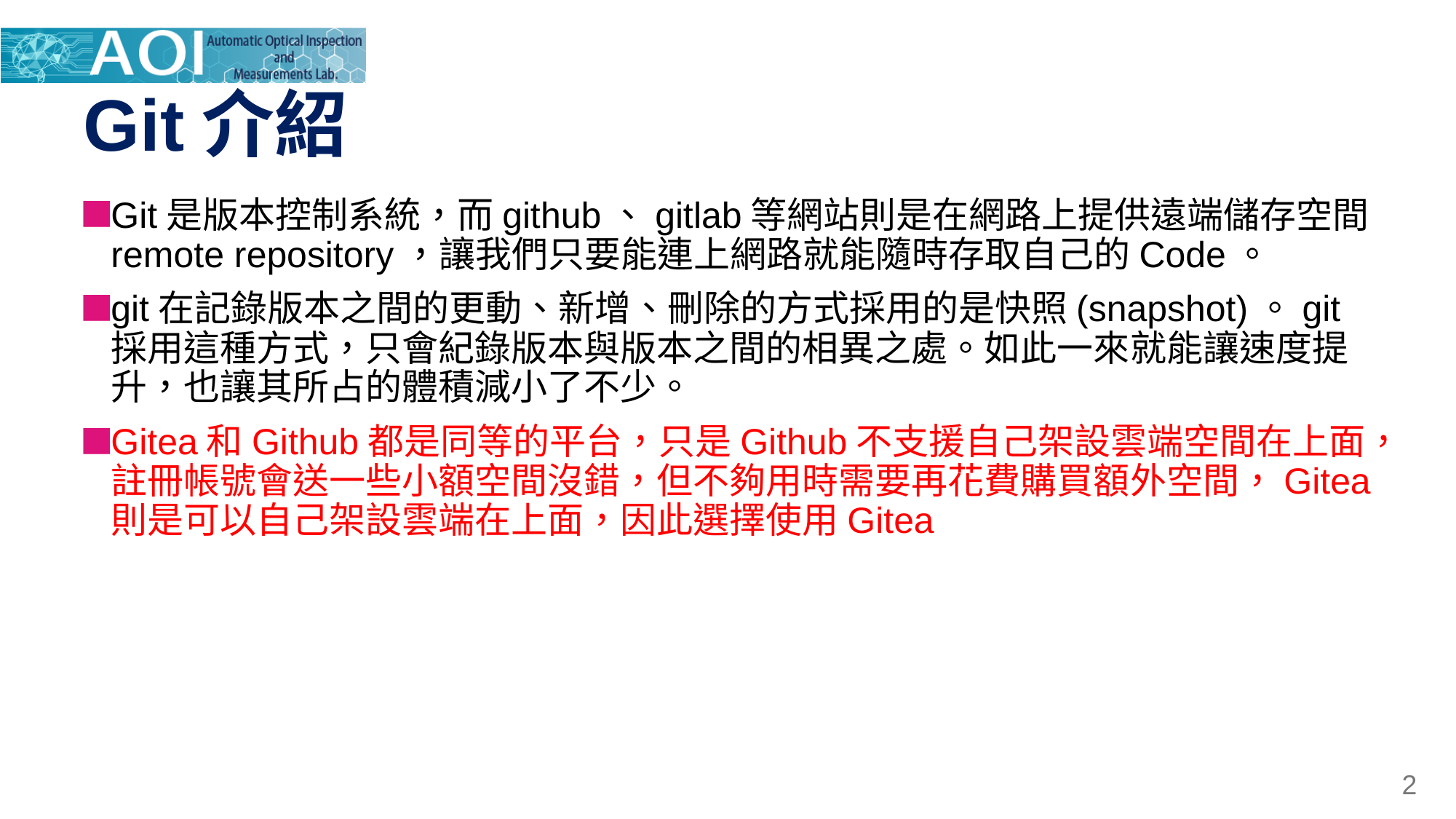

# Git介紹
Git是版本控制系統，而github、gitlab等網站則是在網路上提供遠端儲存空間remote repository，讓我們只要能連上網路就能隨時存取自己的Code。
git在記錄版本之間的更動、新增、刪除的方式採用的是快照(snapshot)。git採用這種方式，只會紀錄版本與版本之間的相異之處。如此一來就能讓速度提升，也讓其所占的體積減小了不少。
Gitea和Github都是同等的平台，只是Github不支援自己架設雲端空間在上面，註冊帳號會送一些小額空間沒錯，但不夠用時需要再花費購買額外空間，Gitea則是可以自己架設雲端在上面，因此選擇使用Gitea